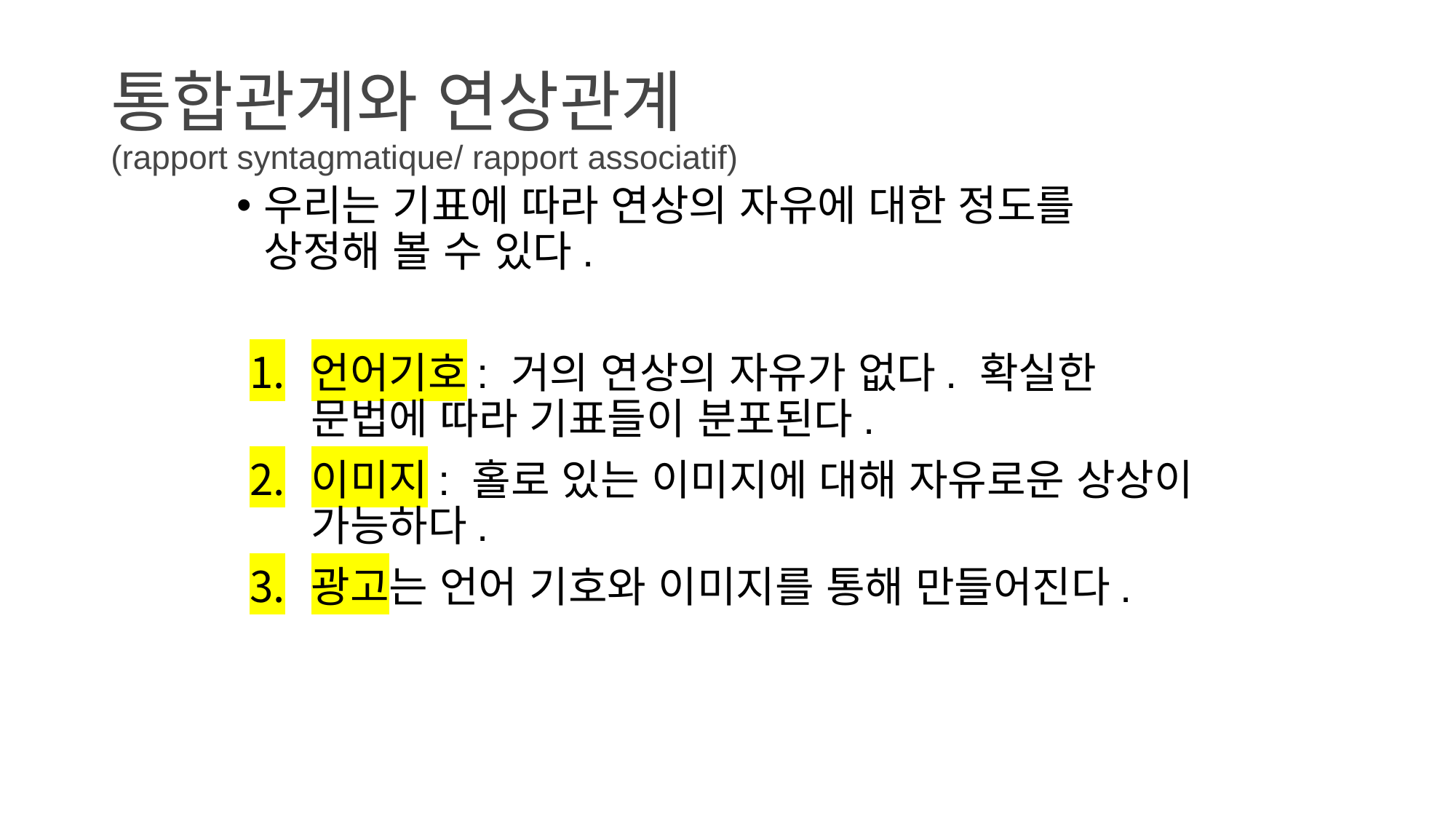

# 통합관계와 연상관계 (rapport syntagmatique/ rapport associatif)
우리는 기표에 따라 연상의 자유에 대한 정도를 상정해 볼 수 있다.

언어기호: 거의 연상의 자유가 없다. 확실한 문법에 따라 기표들이 분포된다.
이미지: 홀로 있는 이미지에 대해 자유로운 상상이 가능하다.
광고는 언어 기호와 이미지를 통해 만들어진다.